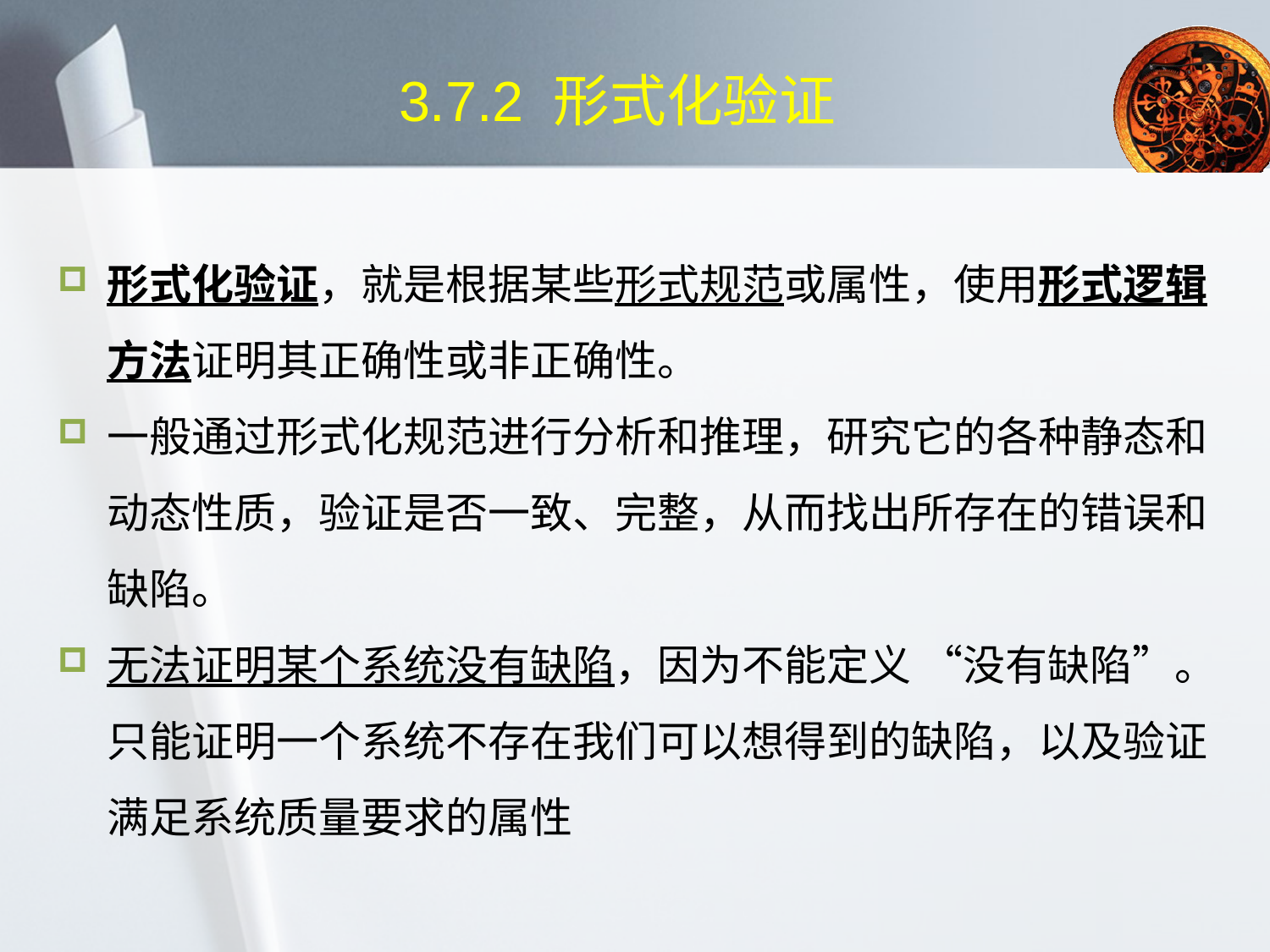

# 3.7.2 形式化验证
形式化验证，就是根据某些形式规范或属性，使用形式逻辑方法证明其正确性或非正确性。
一般通过形式化规范进行分析和推理，研究它的各种静态和动态性质，验证是否一致、完整，从而找出所存在的错误和缺陷。
无法证明某个系统没有缺陷，因为不能定义 “没有缺陷”。只能证明一个系统不存在我们可以想得到的缺陷，以及验证满足系统质量要求的属性